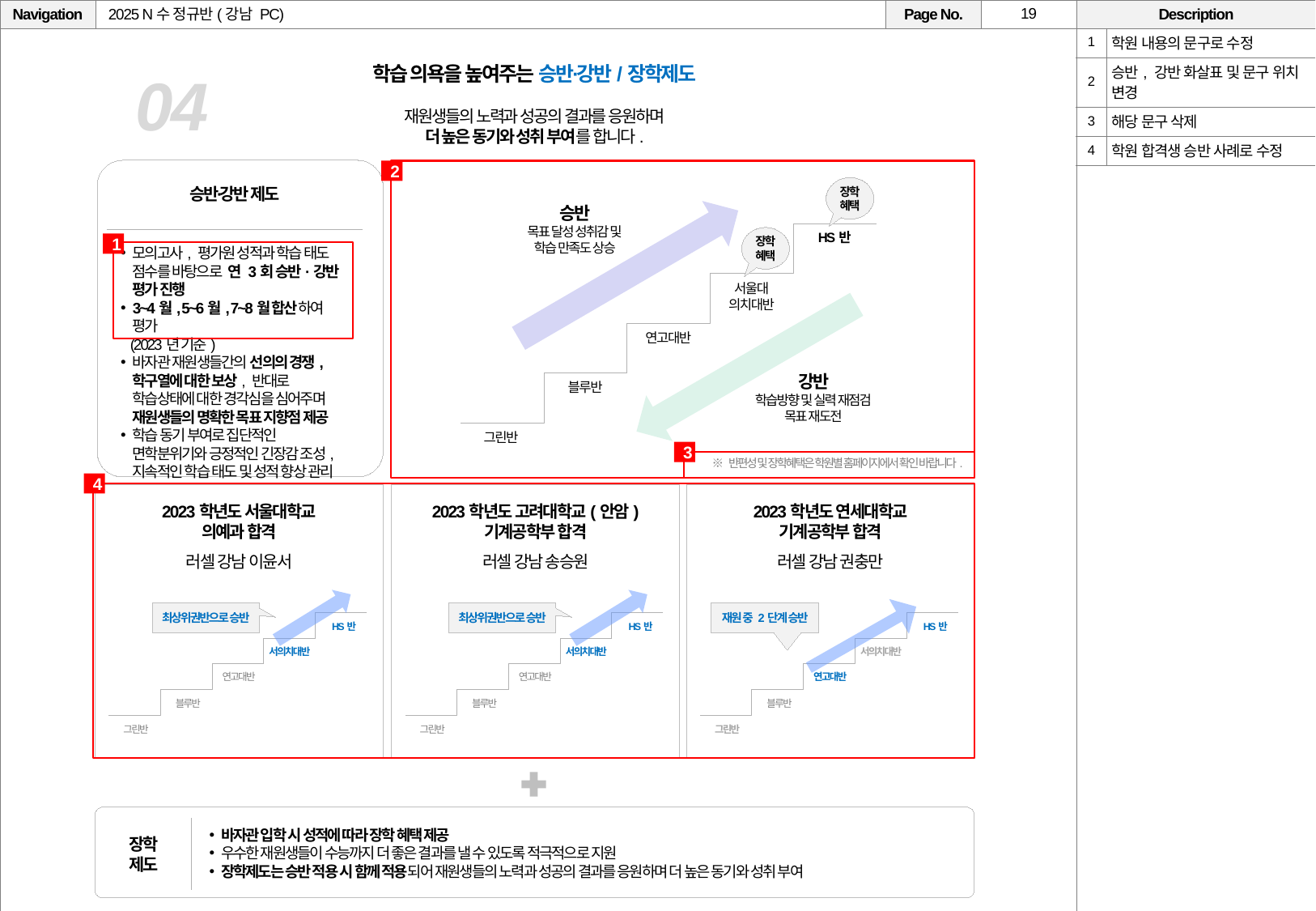

# 2025 N수 정규반(강남 PC)
| 1 | 학원 내용의 문구로 수정 |
| --- | --- |
| 2 | 승반, 강반 화살표 및 문구 위치 변경 |
| 3 | 해당 문구 삭제 |
| 4 | 학원 합격생 승반 사례로 수정 |
학습 의욕을 높여주는 승반∙강반/장학제도

재원생들의 노력과 성공의 결과를 응원하며
더 높은 동기와 성취 부여를 합니다.
04

2

장학
혜택
승반∙강반 제도
승반
목표 달성 성취감 및
학습 만족도 상승
HS반
장학
혜택
1
모의고사, 평가원 성적과 학습 태도 점수를 바탕으로  연 3회 승반·강반 평가 진행
3~4월, 5~6월, 7~8월 합산하여 평가
   (2023년 기준)
바자관 재원생들간의 선의의 경쟁, 학구열에 대한 보상, 반대로 학습상태에 대한 경각심을 심어주며 재원생들의 명확한 목표 지향점 제공
학습 동기 부여로 집단적인 면학분위기와 긍정적인 긴장감 조성, 지속적인 학습 태도 및 성적 향상 관리 가능

서울대
의치대반
연고대반
강반
학습방향 및 실력 재점검
목표 재도전
블루반
그린반
3
※  반편성 및 장학혜택은 학원별 홈페이지에서 확인 바랍니다.

4

2023학년도 서울대학교
의예과 합격

러셀 강남 이윤서
2023학년도 연세대학교
기계공학부 합격

러셀 강남 권충만
2023학년도 고려대학교(안암)
기계공학부 합격

러셀 강남 송승원

최상위권반으로 승반
재원 중 2단계 승반
최상위권반으로 승반
HS반
서의치대반
연고대반
블루반
그린반
HS반
서의치대반
연고대반
블루반
그린반
HS반
서의치대반
연고대반
블루반
그린반

바자관 입학 시 성적에 따라 장학 혜택 제공
우수한 재원생들이 수능까지 더 좋은 결과를 낼 수 있도록 적극적으로 지원
장학제도는 승반 적용 시 함께 적용되어 재원생들의 노력과 성공의 결과를 응원하며 더 높은 동기와 성취 부여
장학
제도